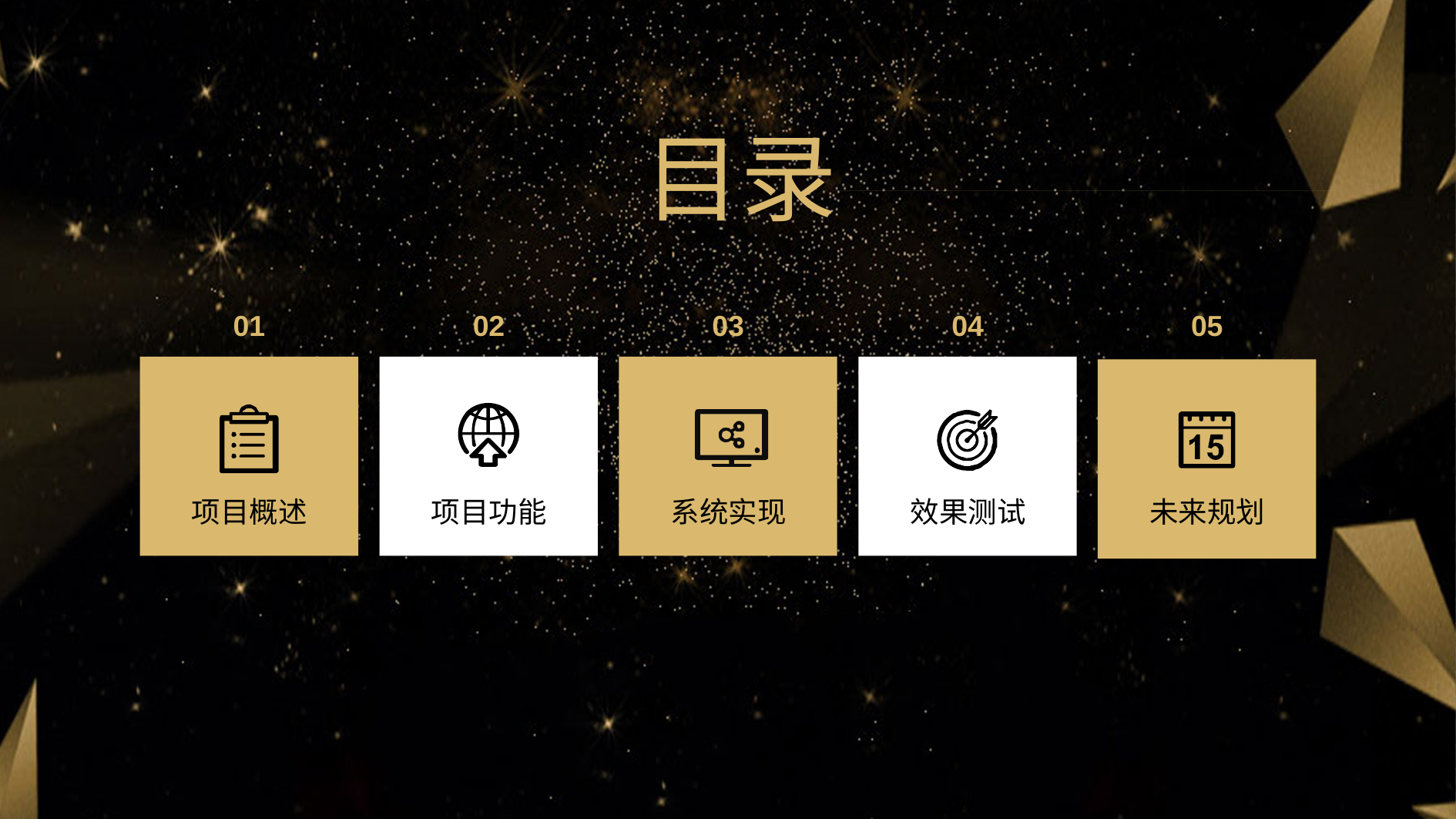

目录

01
02
03
04
05

项目概述
项目功能
系统实现
效果测试
未来规划